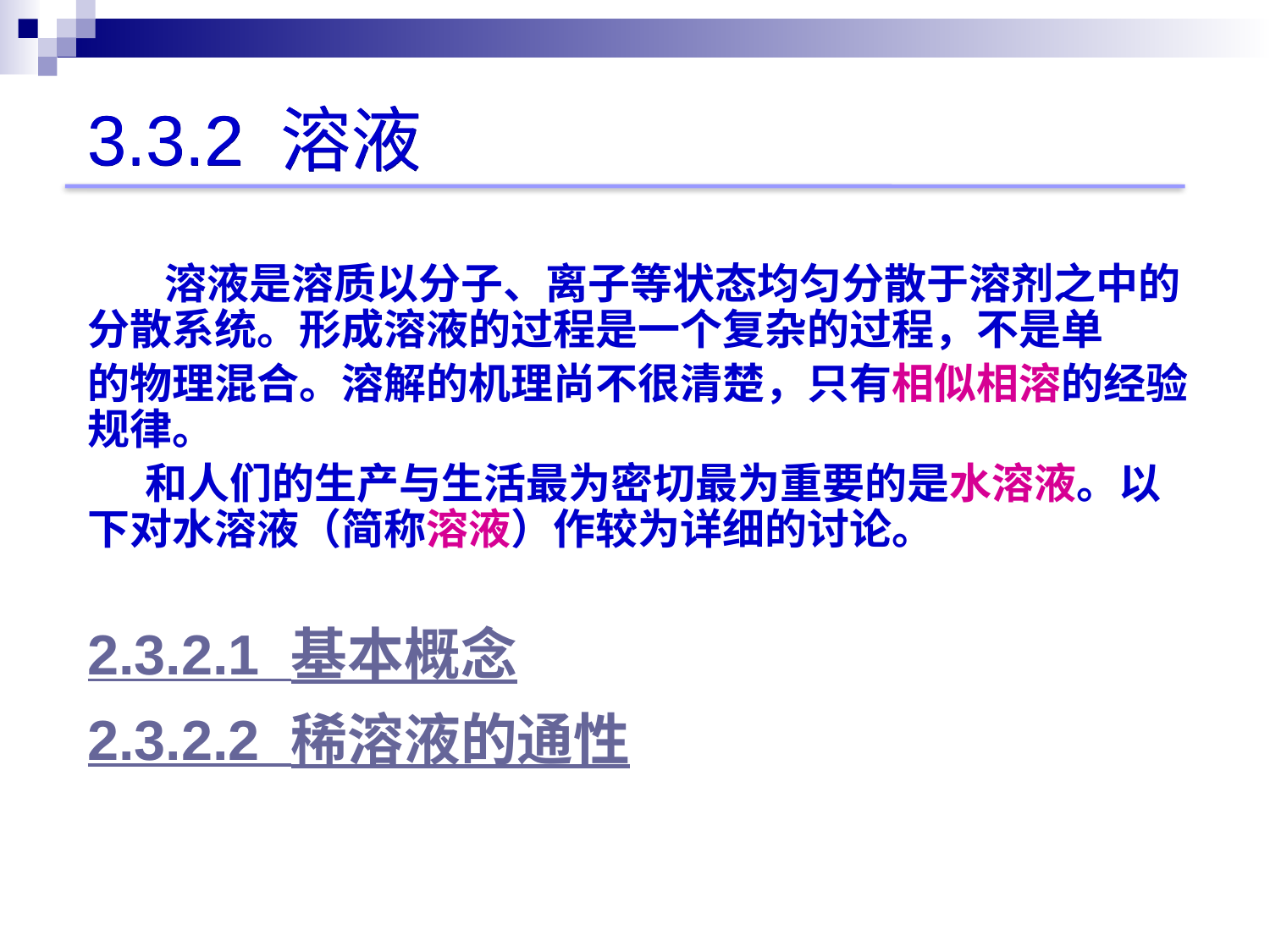

3.3.2 溶液

       溶液是溶质以分子、离子等状态均匀分散于溶剂之中的分散系统。形成溶液的过程是一个复杂的过程，不是单
的物理混合。溶解的机理尚不很清楚，只有相似相溶的经验规律。
     和人们的生产与生活最为密切最为重要的是水溶液。以下对水溶液（简称溶液）作较为详细的讨论。

2.3.2.1  基本概念
2.3.2.2  稀溶液的通性